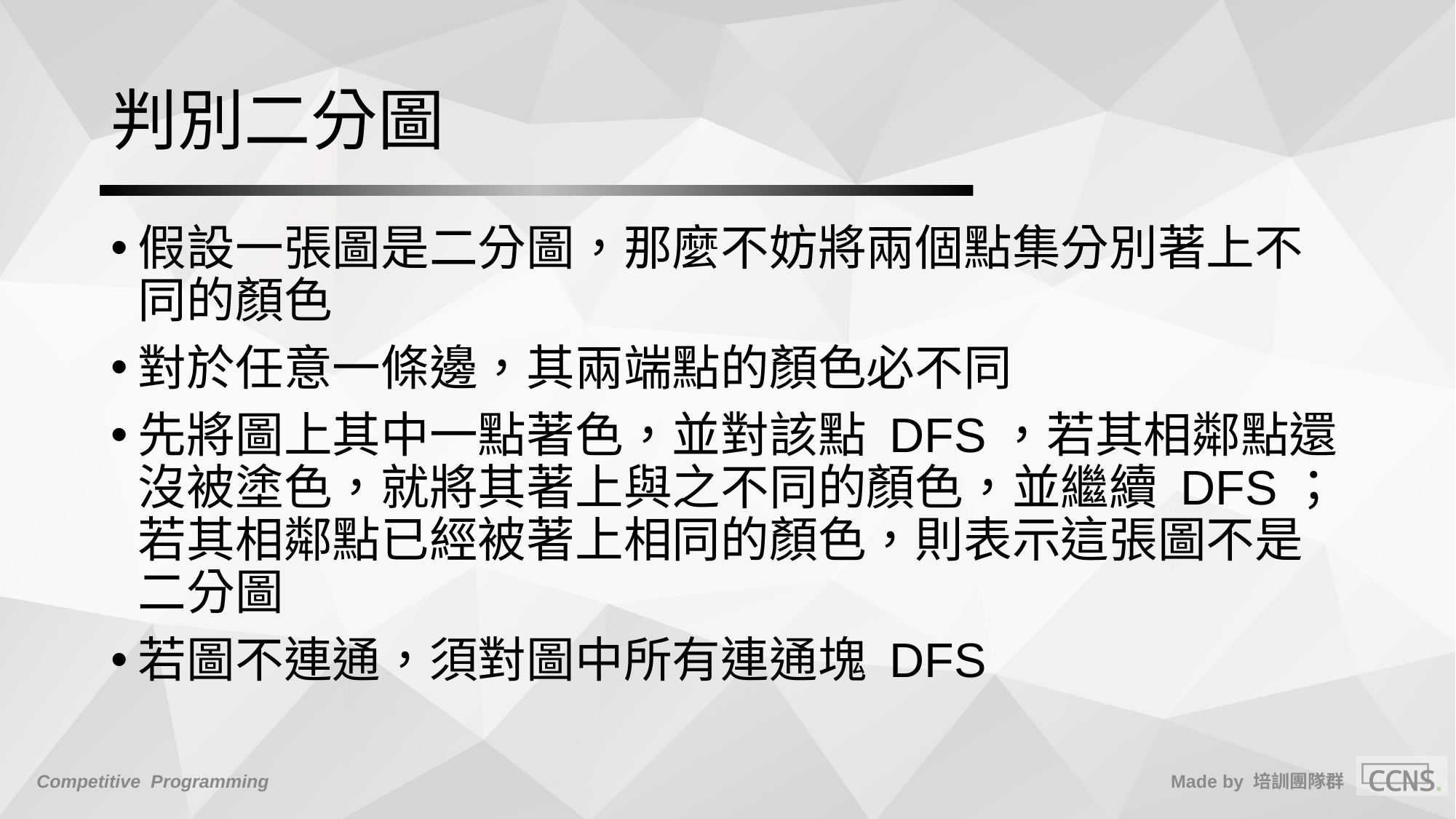

# 判別二分圖
假設一張圖是二分圖，那麼不妨將兩個點集分別著上不同的顏色
對於任意一條邊，其兩端點的顏色必不同
先將圖上其中一點著色，並對該點 DFS，若其相鄰點還沒被塗色，就將其著上與之不同的顏色，並繼續 DFS；若其相鄰點已經被著上相同的顏色，則表示這張圖不是二分圖
若圖不連通，須對圖中所有連通塊 DFS